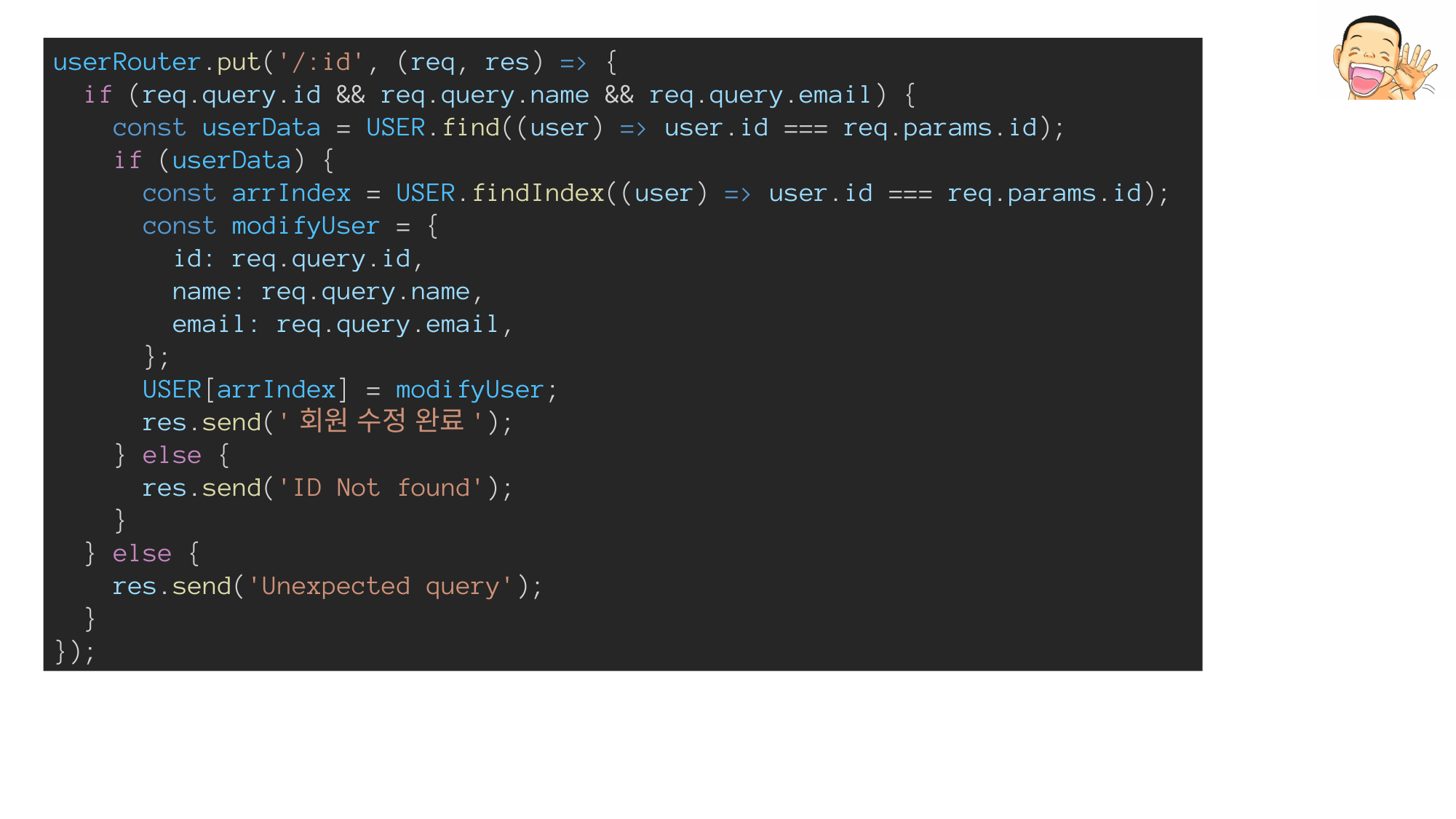

userRouter.put('/:id', (req, res) => {
  if (req.query.id && req.query.name && req.query.email) {
    const userData = USER.find((user) => user.id === req.params.id);
    if (userData) {
      const arrIndex = USER.findIndex((user) => user.id === req.params.id);
      const modifyUser = {
        id: req.query.id,
        name: req.query.name,
        email: req.query.email,
      };
      USER[arrIndex] = modifyUser;
      res.send('회원 수정 완료');
    } else {
      res.send('ID Not found');
    }
  } else {
    res.send('Unexpected query');
  }
});